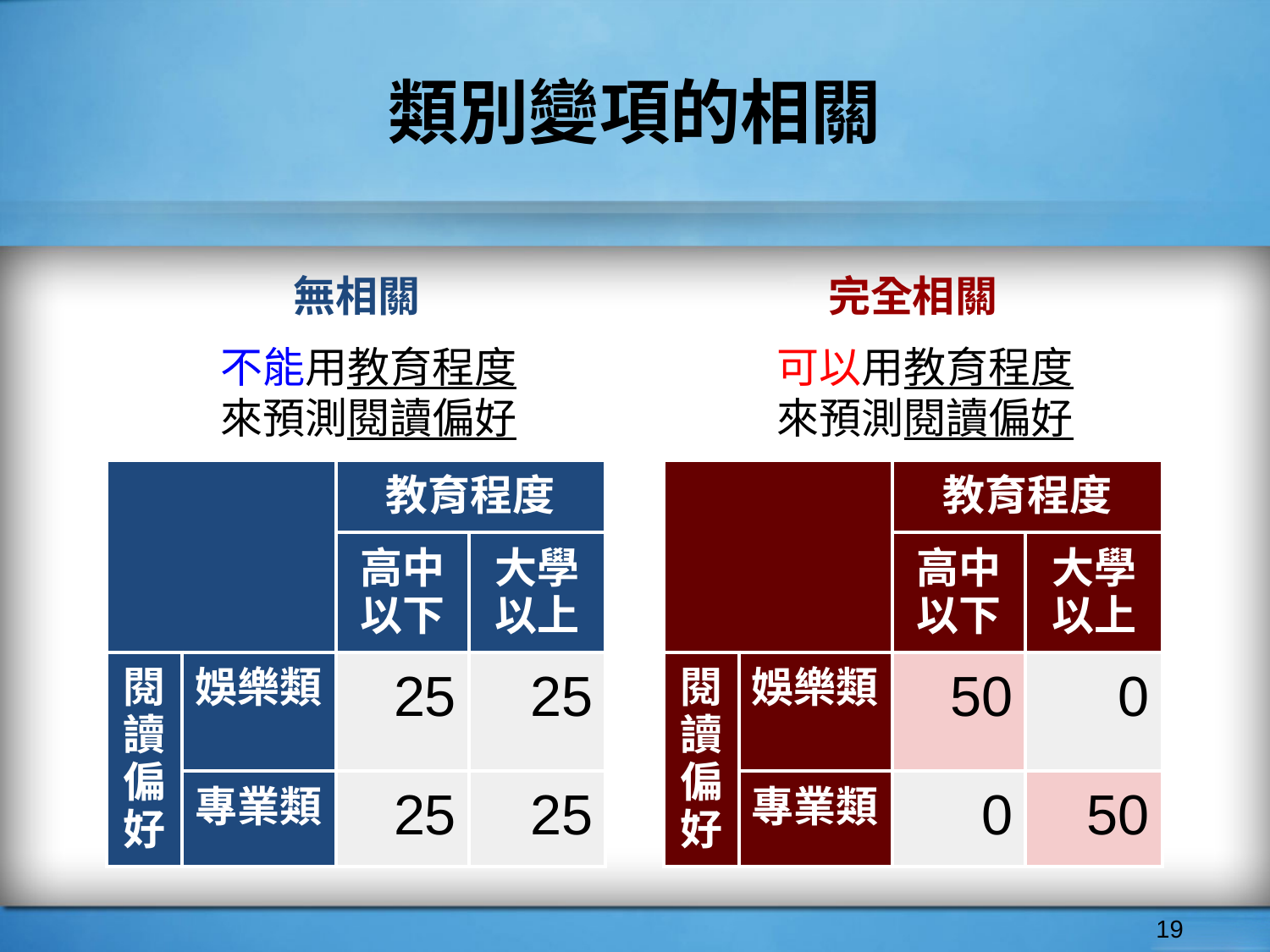

# 類別變項的相關
無相關
完全相關
不能用教育程度
來預測閱讀偏好
可以用教育程度
來預測閱讀偏好
|  |  | 教育程度 |  |
| --- | --- | --- | --- |
|  |  | 高中以下 | 大學以上 |
| 閱讀偏好 | 娛樂類 | 25 | 25 |
|  | 專業類 | 25 | 25 |
|  |  | 教育程度 |  |
| --- | --- | --- | --- |
|  |  | 高中以下 | 大學以上 |
| 閱讀偏好 | 娛樂類 | 50 | 0 |
|  | 專業類 | 0 | 50 |
19